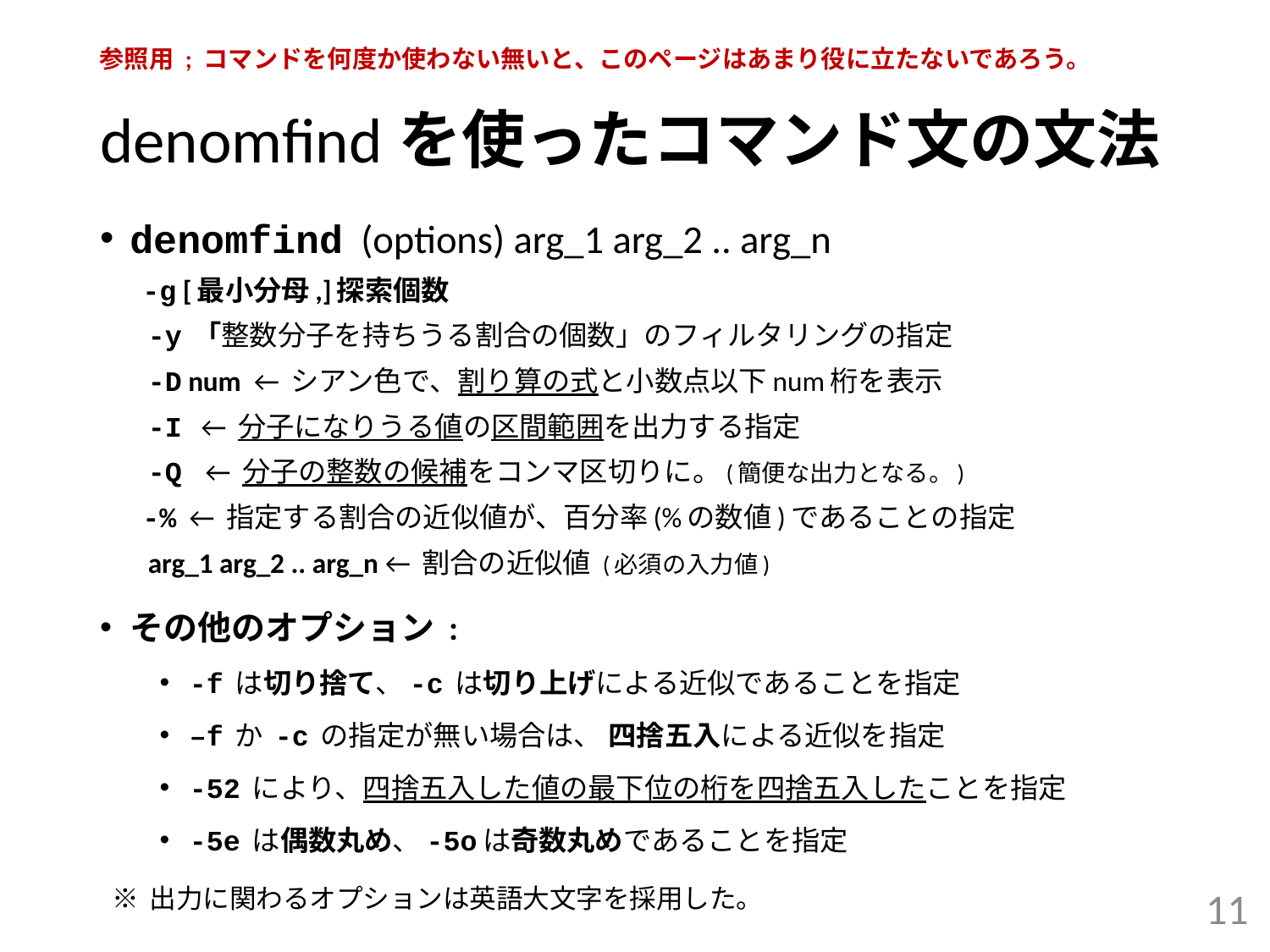

参照用 ; コマンドを何度か使わない無いと、このページはあまり役に立たないであろう。
# denomfindを使ったコマンド文の文法
denomfind  (options) arg_1 arg_2 .. arg_n
  -g [最小分母,]探索個数
  -y 「整数分子を持ちうる割合の個数」のフィルタリングの指定
  -D num  ← シアン色で、割り算の式と小数点以下num桁を表示
  -I   ← 分子になりうる値の区間範囲を出力する指定
  -Q  ← 分子の整数の候補をコンマ区切りに。(簡便な出力となる。)
  -%  ← 指定する割合の近似値が、百分率(%の数値)であることの指定
  arg_1 arg_2 .. arg_n ← 割合の近似値 (必須の入力値)
その他のオプション :
-f は切り捨て、-c は切り上げによる近似であることを指定
–f か -c の指定が無い場合は、 四捨五入による近似を指定
-52 により、四捨五入した値の最下位の桁を四捨五入したことを指定
-5e は偶数丸め、-5oは奇数丸めであることを指定
  ※ 出力に関わるオプションは英語大文字を採用した。

11